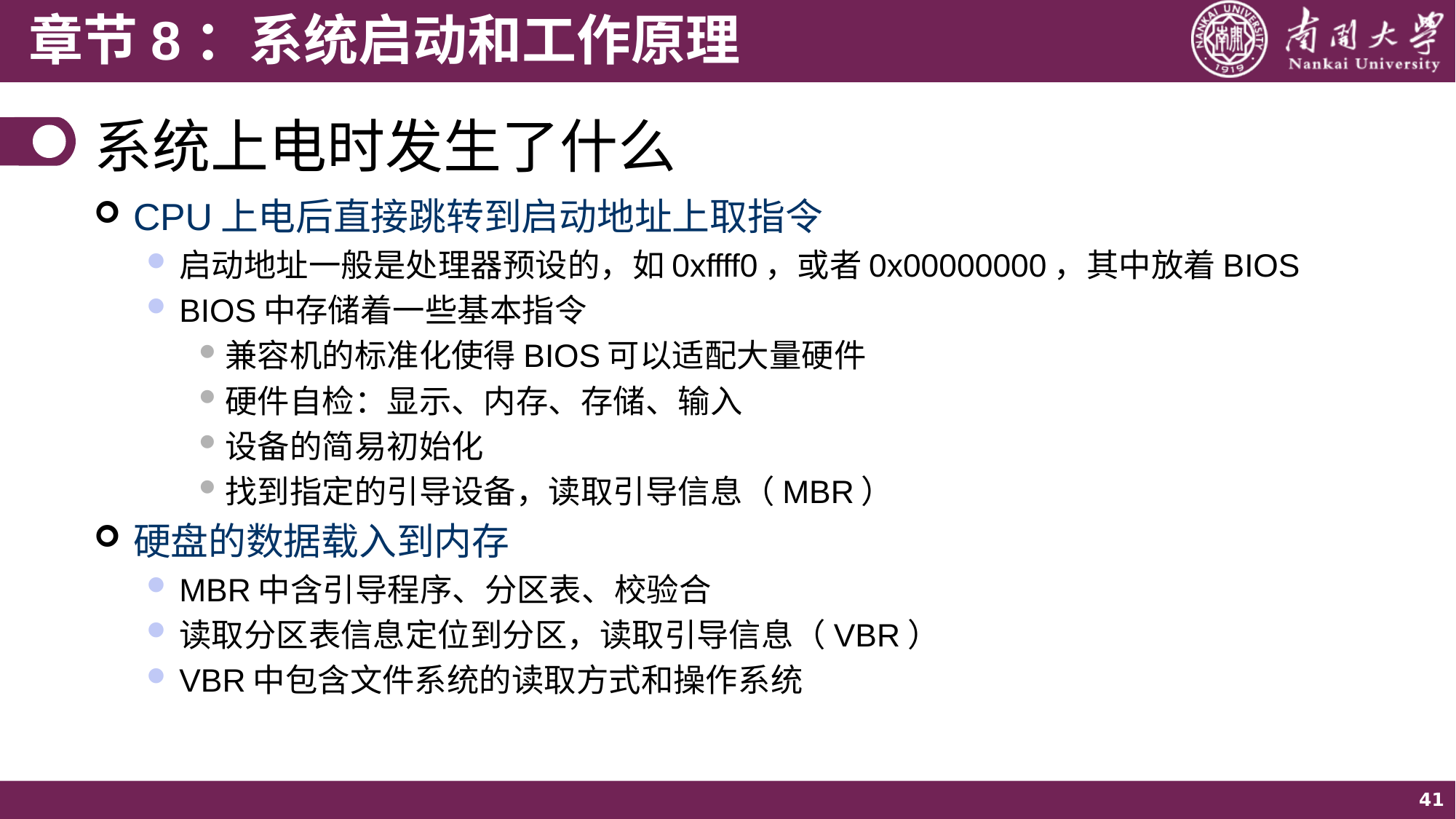

# 系统上电时发生了什么
CPU上电后直接跳转到启动地址上取指令
启动地址一般是处理器预设的，如0xffff0，或者0x00000000，其中放着BIOS
BIOS中存储着一些基本指令
兼容机的标准化使得BIOS可以适配大量硬件
硬件自检：显示、内存、存储、输入
设备的简易初始化
找到指定的引导设备，读取引导信息（MBR）
硬盘的数据载入到内存
MBR中含引导程序、分区表、校验合
读取分区表信息定位到分区，读取引导信息（VBR）
VBR中包含文件系统的读取方式和操作系统
41